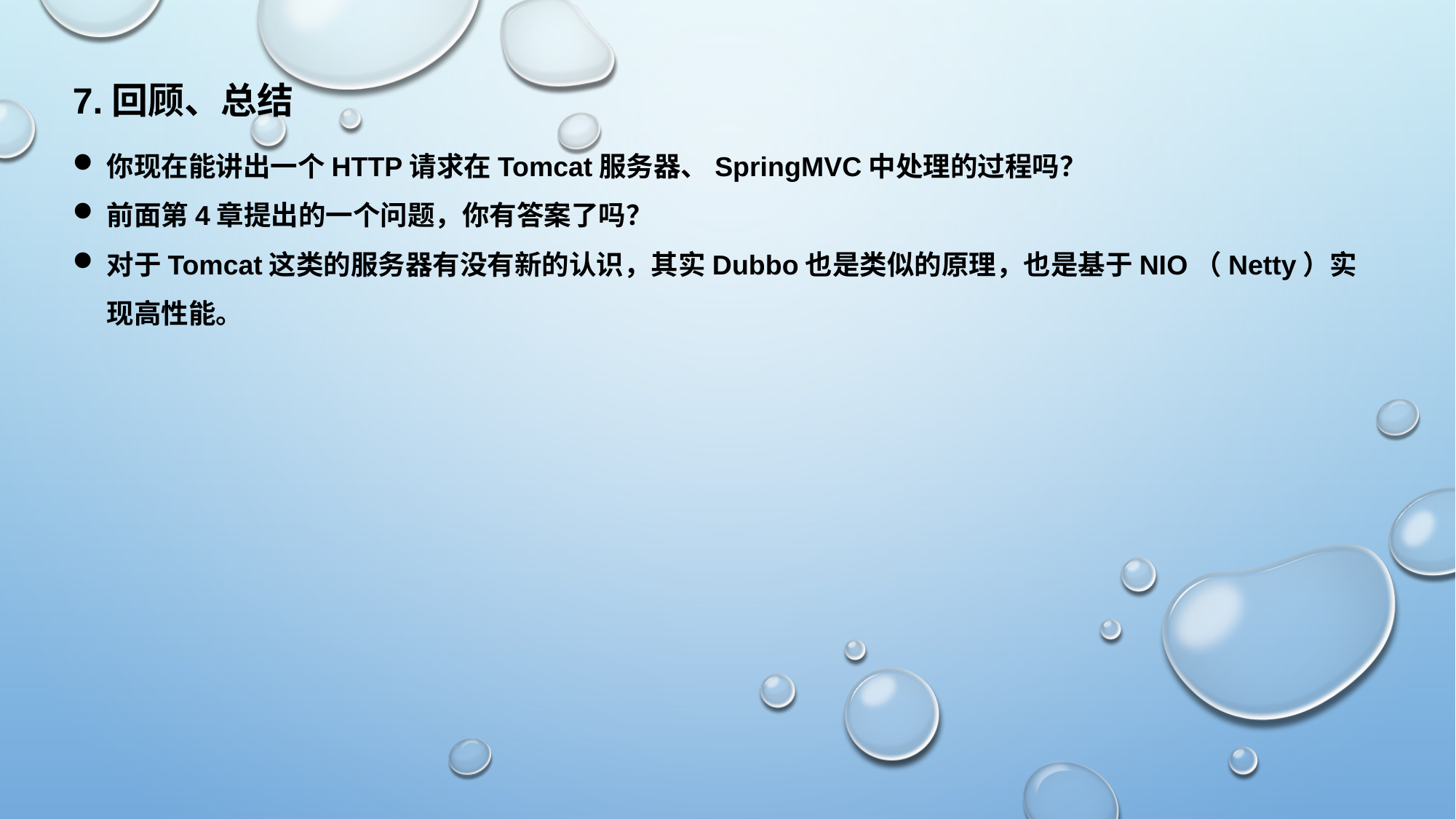

# 7.回顾、总结
你现在能讲出一个HTTP请求在Tomcat服务器、SpringMVC中处理的过程吗？
前面第4章提出的一个问题，你有答案了吗？
对于Tomcat这类的服务器有没有新的认识，其实Dubbo也是类似的原理，也是基于NIO（Netty）实现高性能。